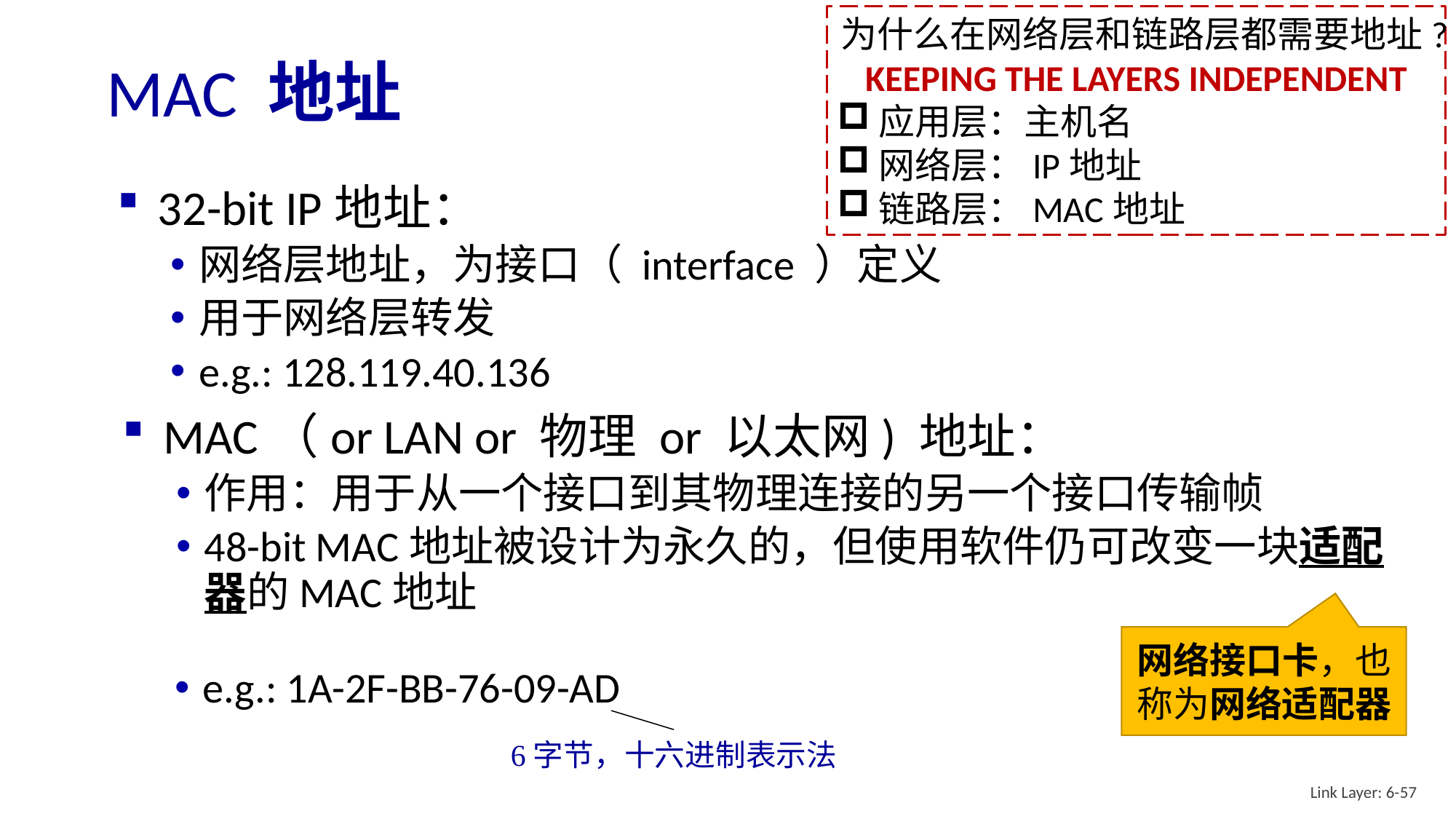

为什么在网络层和链路层都需要地址?
KEEPING THE LAYERS INDEPENDENT
应用层：主机名
网络层：IP地址
链路层：MAC地址
# MAC 地址
32-bit IP地址：
网络层地址，为接口（ interface ）定义
用于网络层转发
e.g.: 128.119.40.136

MAC（or LAN or 物理 or 以太网) 地址：
作用：用于从一个接口到其物理连接的另一个接口传输帧
48-bit MAC地址被设计为永久的，但使用软件仍可改变一块适配器的MAC地址
网络接口卡，也称为网络适配器
e.g.: 1A-2F-BB-76-09-AD

6字节，十六进制表示法
Link Layer: 6-57